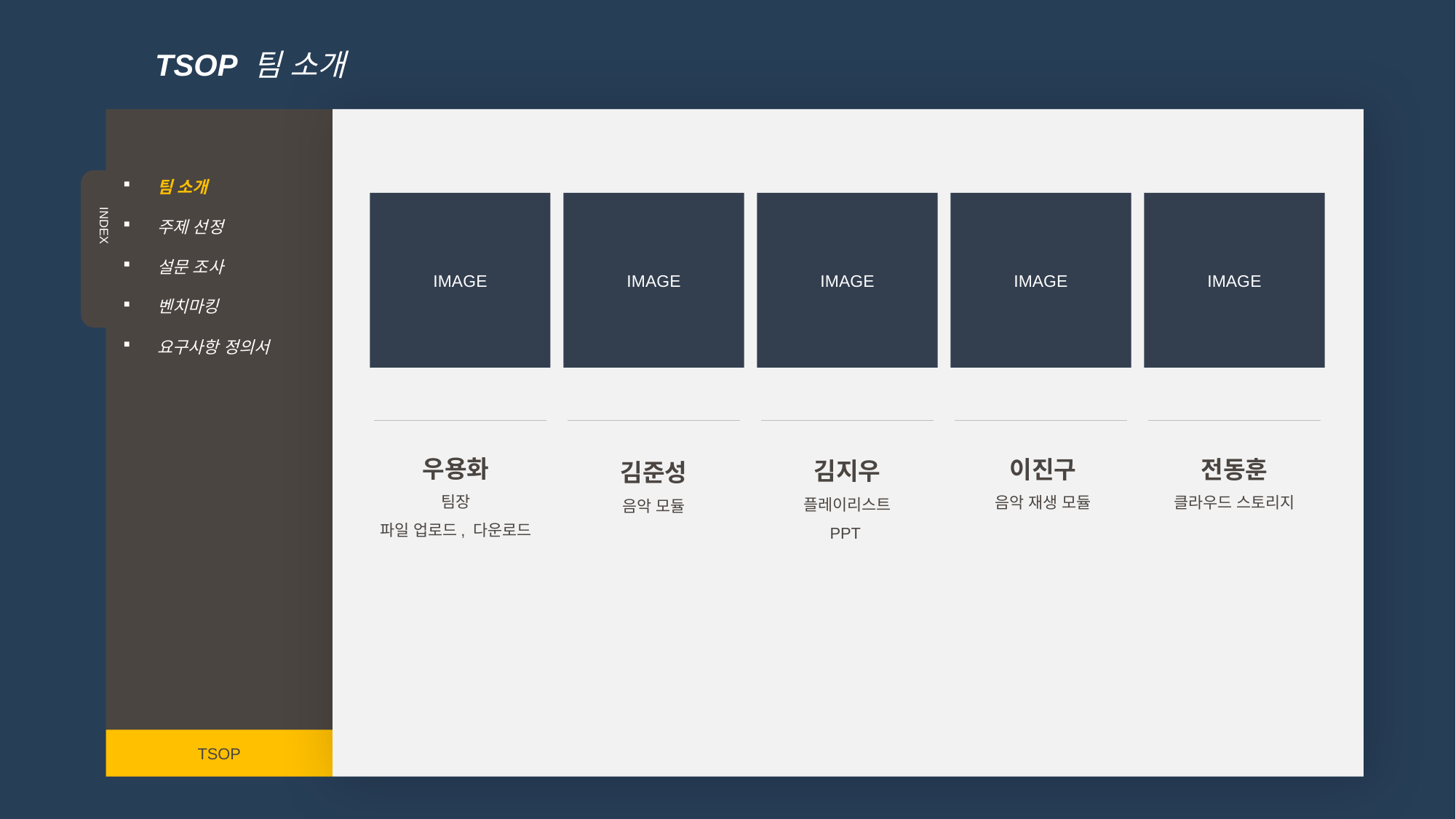

TSOP 팀 소개
팀 소개
주제 선정
설문 조사
벤치마킹
요구사항 정의서
INDEX

TSOP

IMAGE
IMAGE
IMAGE
IMAGE
IMAGE
우용화
팀장
파일 업로드, 다운로드
이진구
음악 재생 모듈
전동훈
클라우드 스토리지
김지우
플레이리스트
PPT
김준성
음악 모듈